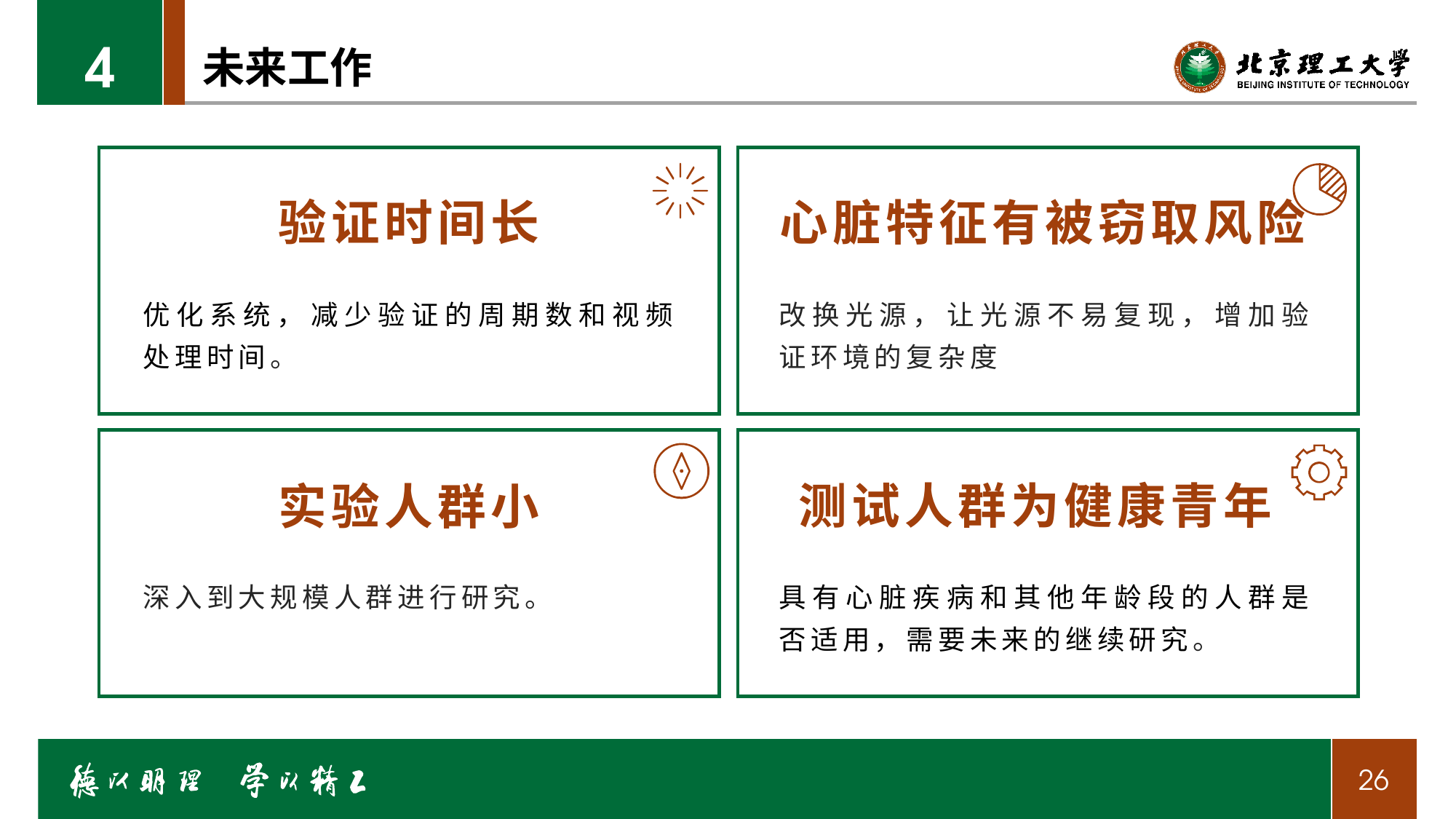

4
# 未来工作

验证时间长
心脏特征有被窃取风险
优化系统，减少验证的周期数和视频处理时间。
改换光源，让光源不易复现，增加验证环境的复杂度

测试人群为健康青年
实验人群小
深入到大规模人群进行研究。
具有心脏疾病和其他年龄段的人群是否适用，需要未来的继续研究。